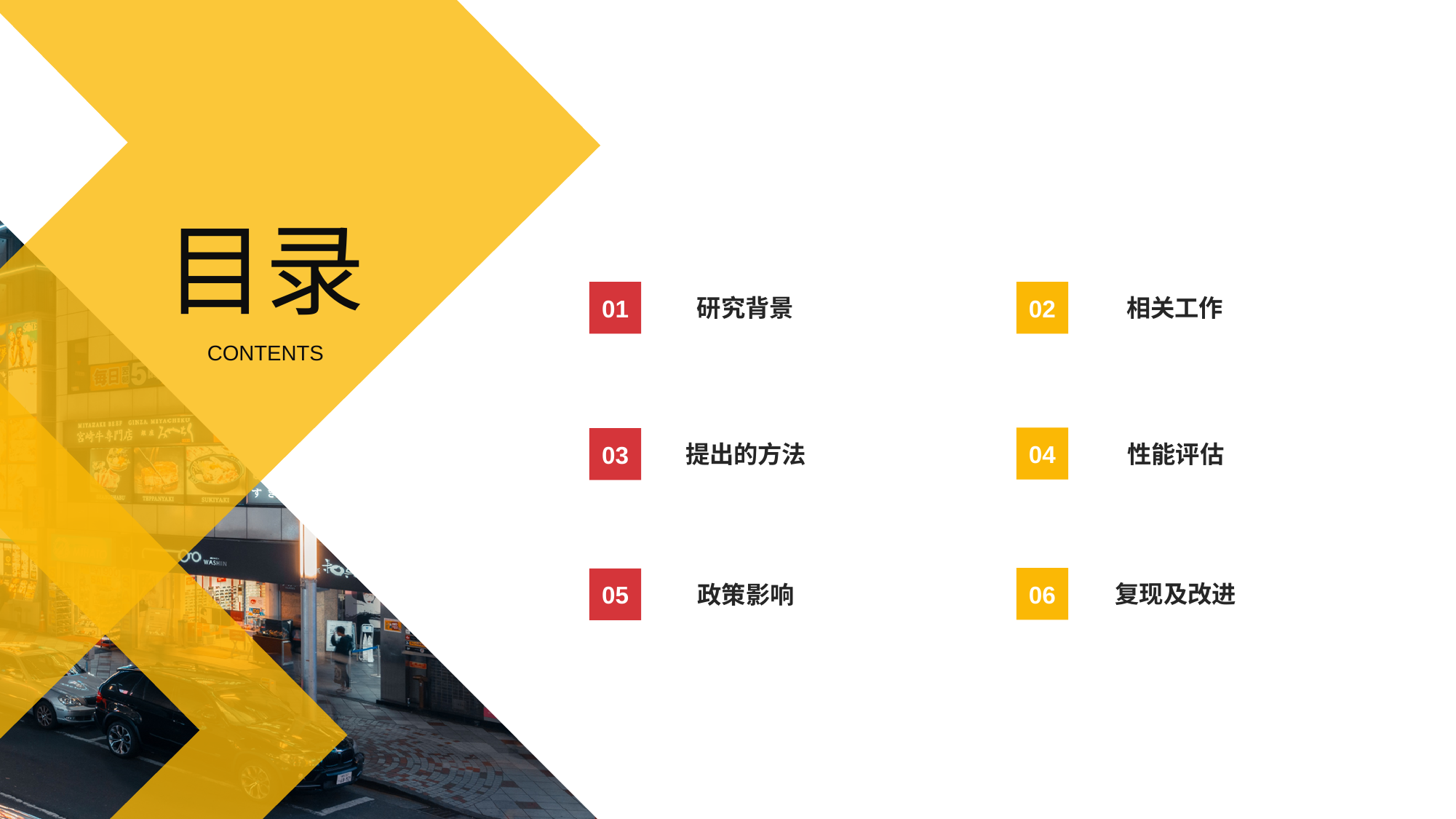

目录
CONTENTS
01
研究背景

02
相关工作

04
性能评估

03
提出的方法

06
复现及改进

05
政策影响